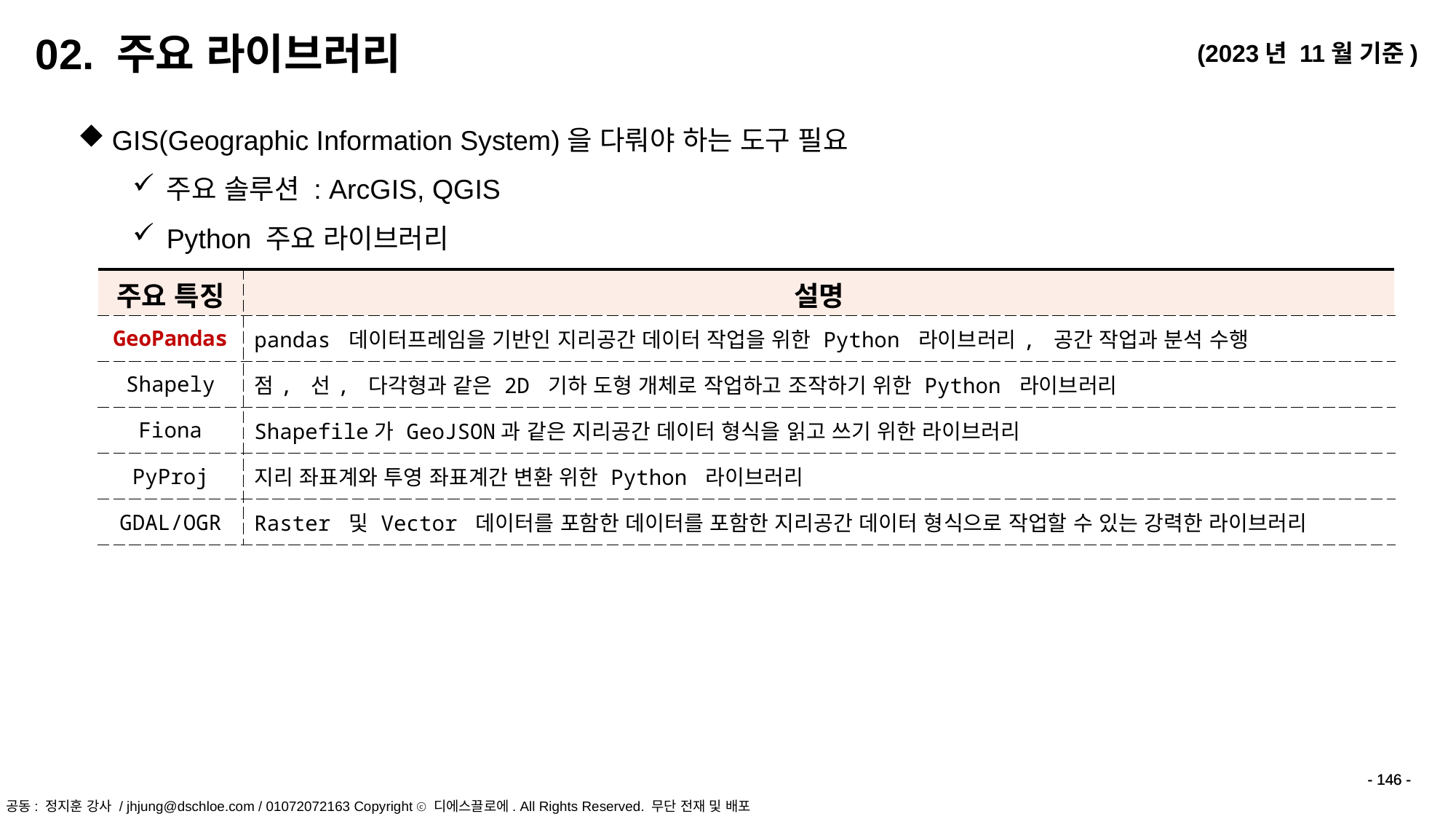

02. 주요 라이브러리
GIS(Geographic Information System)을 다뤄야 하는 도구 필요
주요 솔루션 : ArcGIS, QGIS
Python 주요 라이브러리
| 주요 특징 | 설명 |
| --- | --- |
| GeoPandas | pandas 데이터프레임을 기반인 지리공간 데이터 작업을 위한 Python 라이브러리, 공간 작업과 분석 수행 |
| Shapely | 점, 선, 다각형과 같은 2D 기하 도형 개체로 작업하고 조작하기 위한 Python 라이브러리 |
| Fiona | Shapefile가 GeoJSON과 같은 지리공간 데이터 형식을 읽고 쓰기 위한 라이브러리 |
| PyProj | 지리 좌표계와 투영 좌표계간 변환 위한 Python 라이브러리 |
| GDAL/OGR | Raster 및 Vector 데이터를 포함한 데이터를 포함한 지리공간 데이터 형식으로 작업할 수 있는 강력한 라이브러리 |
- 146 -